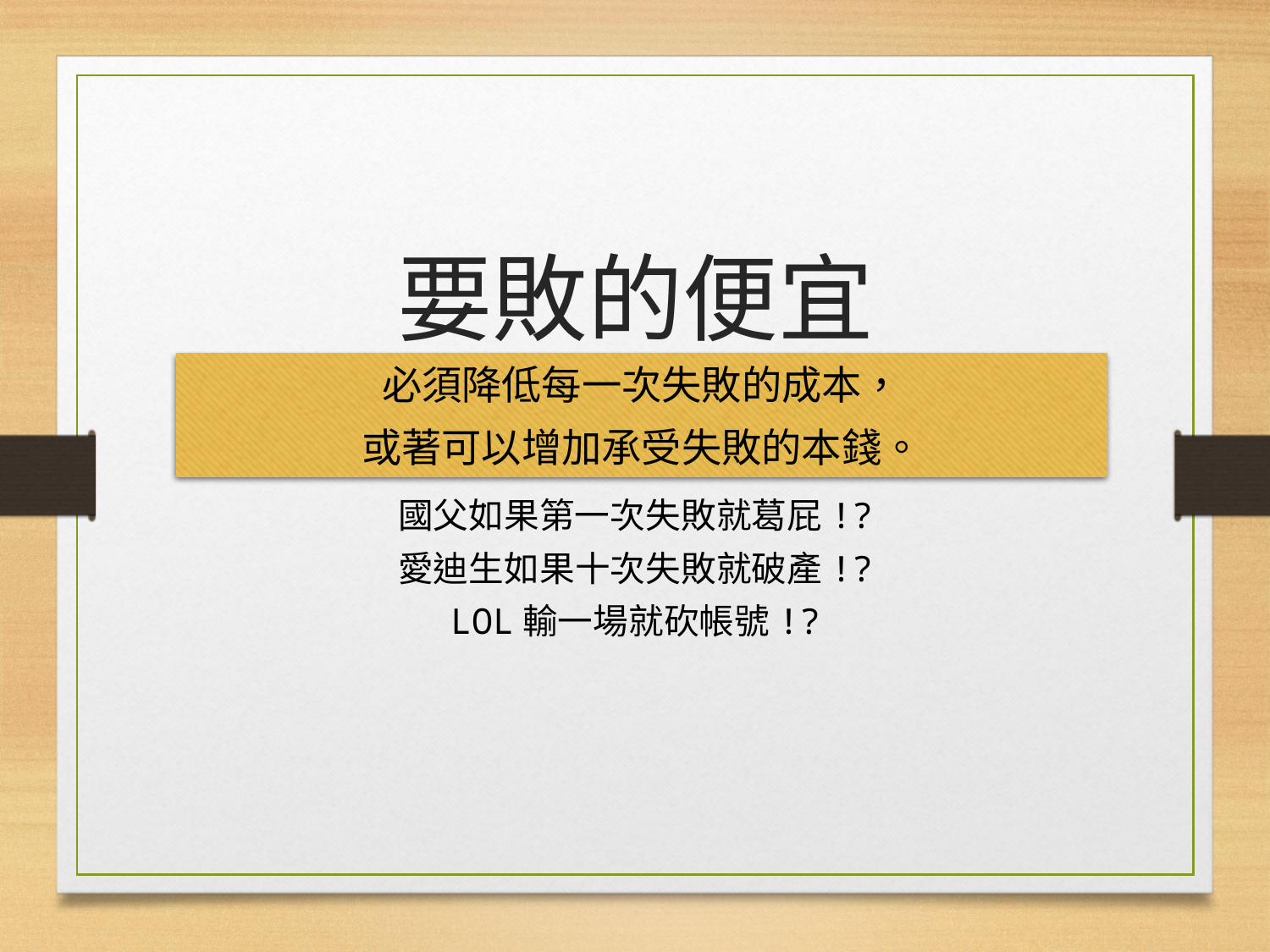

# 要敗的便宜
必須降低每一次失敗的成本，
或著可以增加承受失敗的本錢。
國父如果第一次失敗就葛屁!?
愛迪生如果十次失敗就破產!?
LOL輸一場就砍帳號!?